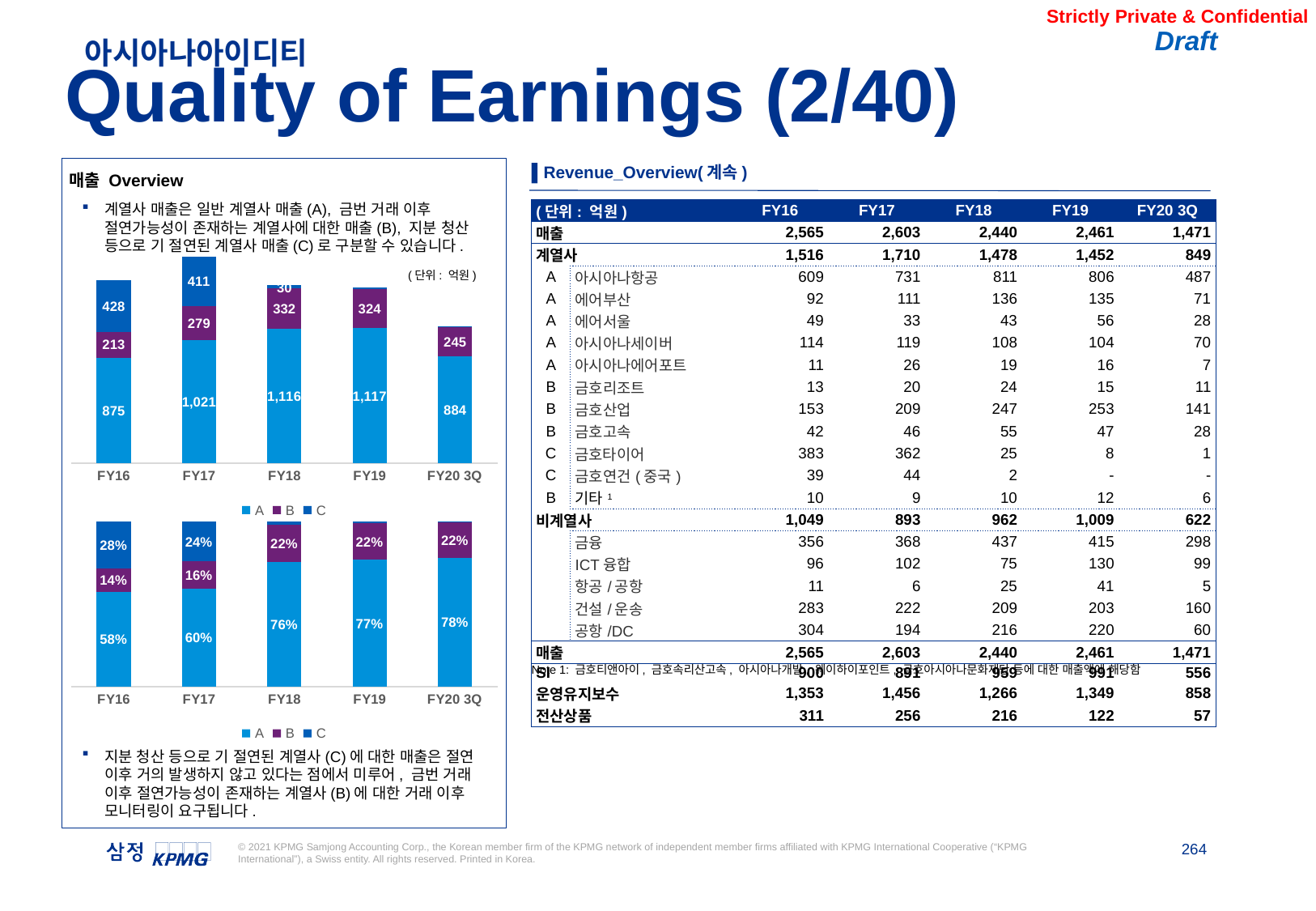

아시아나아이디티
Quality of Earnings (2/40)
▌Revenue_Overview(계속)

매출 Overview
계열사 매출은 일반 계열사 매출(A), 금번 거래 이후 절연가능성이 존재하는 계열사에 대한 매출(B), 지분 청산 등으로 기 절연된 계열사 매출(C)로 구분할 수 있습니다.

지분 청산 등으로 기 절연된 계열사(C)에 대한 매출은 절연 이후 거의 발생하지 않고 있다는 점에서 미루어, 금번 거래 이후 절연가능성이 존재하는 계열사(B)에 대한 거래 이후 모니터링이 요구됩니다.

| (단위: 억원) |  | FY16 | FY17 | FY18 | FY19 | FY20 3Q |
| --- | --- | --- | --- | --- | --- | --- |
| 매출 |  | 2,565 | 2,603 | 2,440 | 2,461 | 1,471 |
| 계열사 |  | 1,516 | 1,710 | 1,478 | 1,452 | 849 |
| A | 아시아나항공 | 609 | 731 | 811 | 806 | 487 |
| A | 에어부산 | 92 | 111 | 136 | 135 | 71 |
| A | 에어서울 | 49 | 33 | 43 | 56 | 28 |
| A | 아시아나세이버 | 114 | 119 | 108 | 104 | 70 |
| A | 아시아나에어포트 | 11 | 26 | 19 | 16 | 7 |
| B | 금호리조트 | 13 | 20 | 24 | 15 | 11 |
| B | 금호산업 | 153 | 209 | 247 | 253 | 141 |
| B | 금호고속 | 42 | 46 | 55 | 47 | 28 |
| C | 금호타이어 | 383 | 362 | 25 | 8 | 1 |
| C | 금호연건(중국) | 39 | 44 | 2 | - | - |
| B | 기타1 | 10 | 9 | 10 | 12 | 6 |
| 비계열사 |  | 1,049 | 893 | 962 | 1,009 | 622 |
|  | 금융 | 356 | 368 | 437 | 415 | 298 |
|  | ICT융합 | 96 | 102 | 75 | 130 | 99 |
|  | 항공/공항 | 11 | 6 | 25 | 41 | 5 |
|  | 건설/운송 | 283 | 222 | 209 | 203 | 160 |
|  | 공항/DC | 304 | 194 | 216 | 220 | 60 |
| 매출 |  | 2,565 | 2,603 | 2,440 | 2,461 | 1,471 |
| SI |  | 900 | 891 | 959 | 991 | 556 |
| 운영유지보수 |  | 1,353 | 1,456 | 1,266 | 1,349 | 858 |
| 전산상품 |  | 311 | 256 | 216 | 122 | 57 |

### Chart

| Category | A | B | C |
|---|---|---|---|
| FY16 | 875.25272922 | 212.93672668999994 | 427.74126213999983 |
| FY17 | 1020.8585545799993 | 279.0664883500001 | 410.5220926499998 |
| FY18 | 1116.3491474499997 | 331.9263871 | 29.858695840000003 |
| FY19 | 1117.1530722199996 | 324.18796675000016 | 11.13659534 |
| FY20 3Q | 883.6802172400004 | 245.07094106666668 | 3.5832071466666666 |
(단위: 억원)

### Chart

| Category | A | B | C |
|---|---|---|---|
| FY16 | 0.5773698750203251 | 0.14046600161510592 | 0.28216412336456903 |
| FY17 | 0.59683724410099 | 0.16315411481885456 | 0.2400086410801553 |
| FY18 | 0.7552420642849569 | 0.22455767566685908 | 0.020200260048183784 |
| FY19 | 0.7691361614326707 | 0.2231965292216054 | 0.007667309345723898 |
| FY20 3Q | 0.7804057213137892 | 0.21642983604807559 | 0.0031644426381355287 |
Note 1: 금호티앤아이, 금호속리산고속, 아시아나개발, 웨이하이포인트, 금호아시아나문화재단 등에 대한 매출액에 해당함